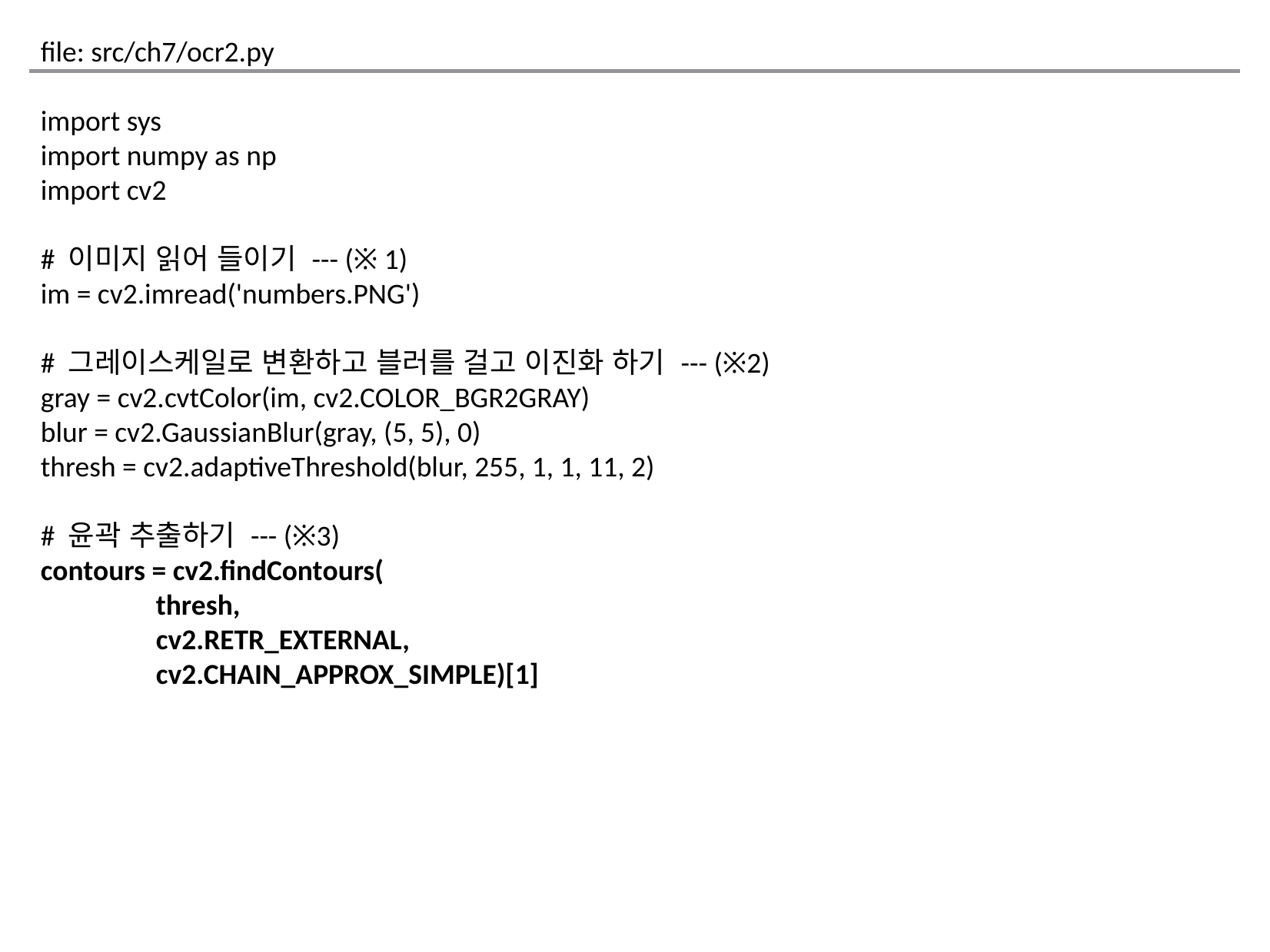

file: src/ch7/ocr2.py

import sys
import numpy as np
import cv2

# 이미지 읽어 들이기 --- (※ 1)
im = cv2.imread('numbers.PNG')

# 그레이스케일로 변환하고 블러를 걸고 이진화 하기 --- (※2)
gray = cv2.cvtColor(im, cv2.COLOR_BGR2GRAY)
blur = cv2.GaussianBlur(gray, (5, 5), 0)
thresh = cv2.adaptiveThreshold(blur, 255, 1, 1, 11, 2)

# 윤곽 추출하기 --- (※3)
contours = cv2.findContours(
	thresh,
	cv2.RETR_EXTERNAL,
	cv2.CHAIN_APPROX_SIMPLE)[1]